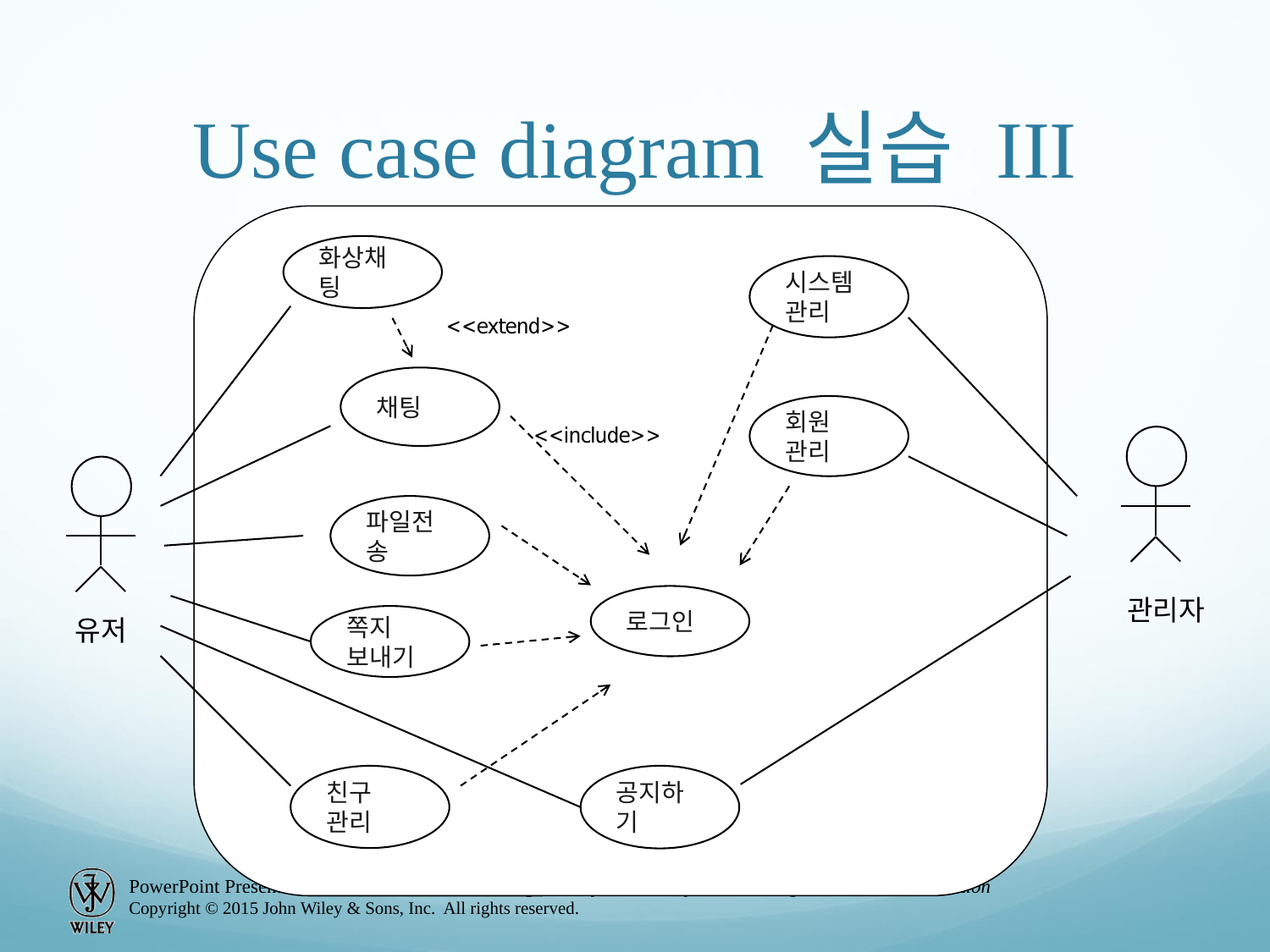

# Use case diagram 실습 III

화상채팅
시스템
관리
<<extend>>
채팅
회원
관리
<<include>>

파일전송
로그인
관리자
쪽지
보내기
유저
친구
관리
공지하기